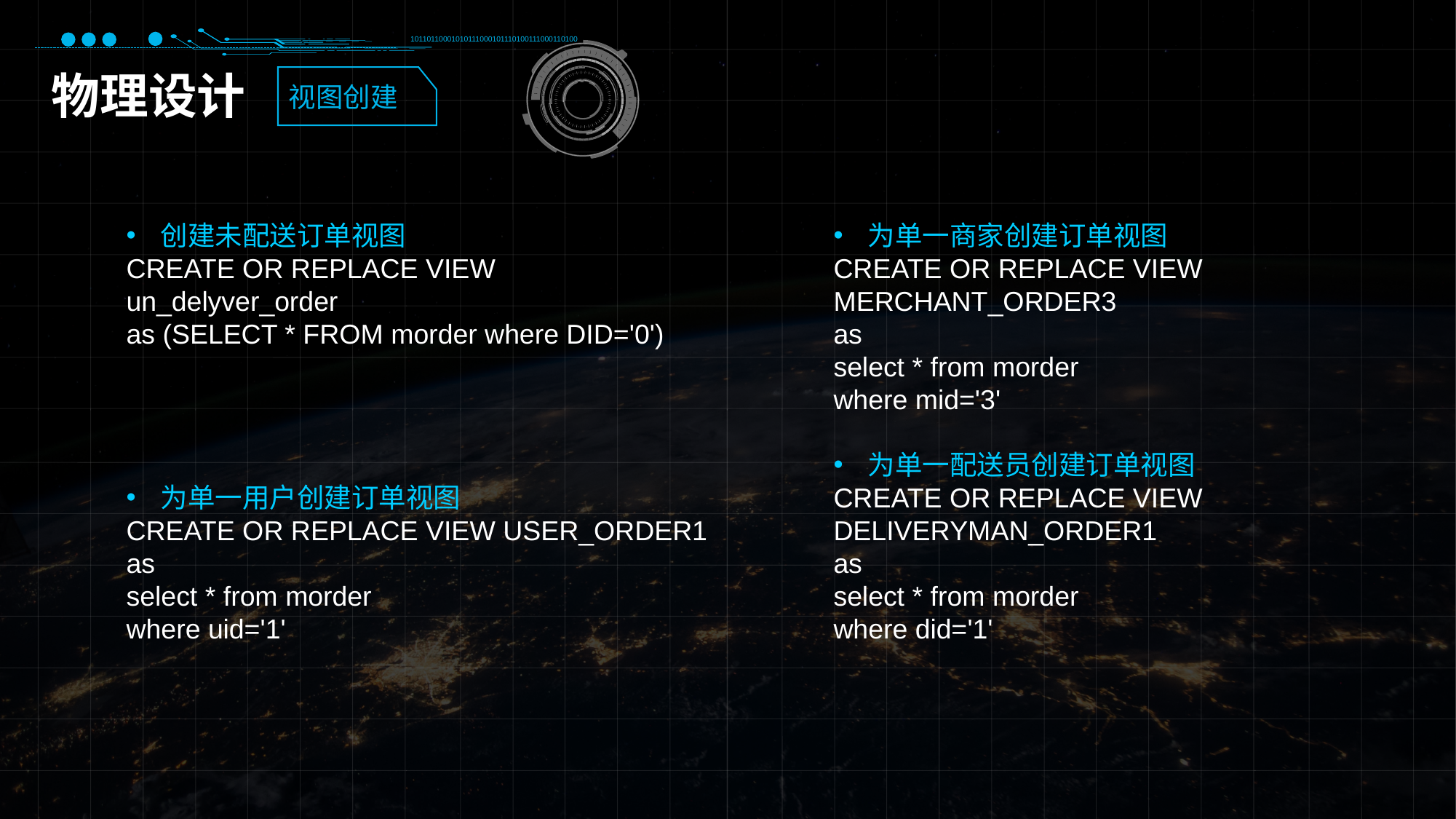

10110110001010111000101110100111000110100

物理设计
视图创建
创建未配送订单视图
CREATE OR REPLACE VIEW un_delyver_order
as (SELECT * FROM morder where DID='0')

为单一用户创建订单视图
CREATE OR REPLACE VIEW USER_ORDER1
as
select * from morder
where uid='1'
为单一商家创建订单视图
CREATE OR REPLACE VIEW MERCHANT_ORDER3
as
select * from morder
where mid='3'

为单一配送员创建订单视图
CREATE OR REPLACE VIEW DELIVERYMAN_ORDER1
as
select * from morder
where did='1'